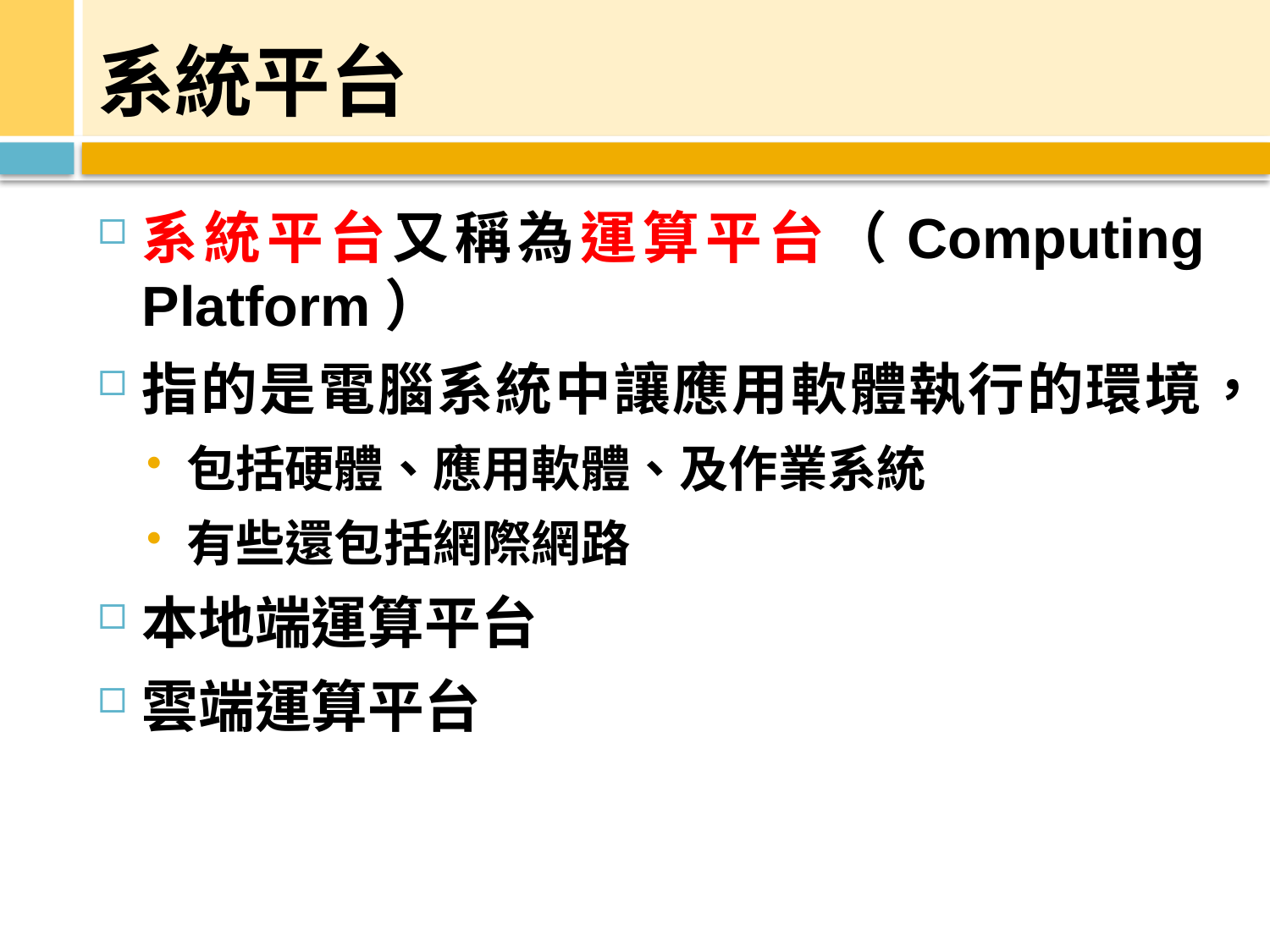

# 系統平台
系統平台又稱為運算平台（Computing Platform）
指的是電腦系統中讓應用軟體執行的環境，
包括硬體、應用軟體、及作業系統
有些還包括網際網路
本地端運算平台
雲端運算平台